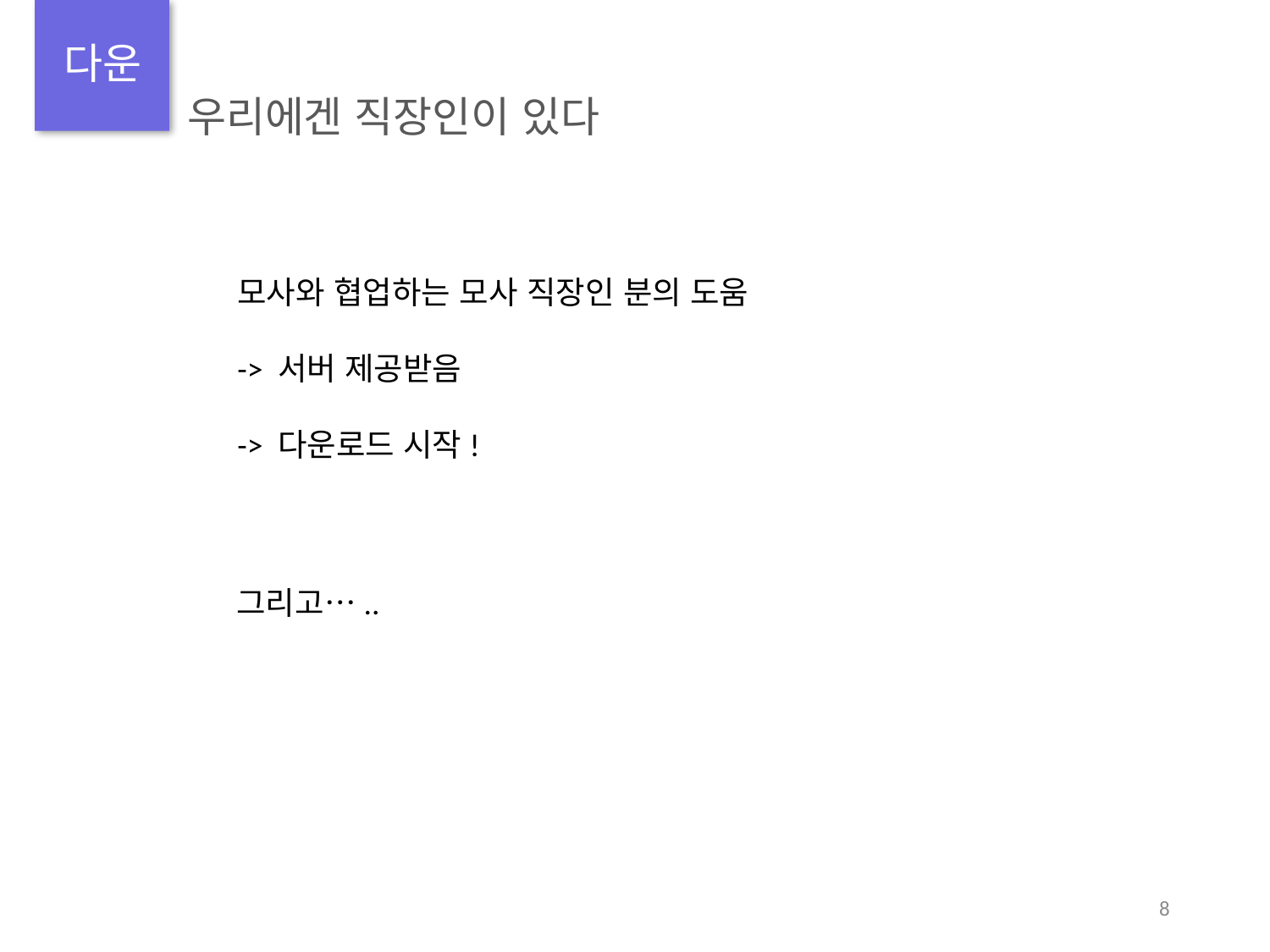

다운
우리에겐 직장인이 있다
모사와 협업하는 모사 직장인 분의 도움

-> 서버 제공받음

-> 다운로드 시작!
그리고…..
8